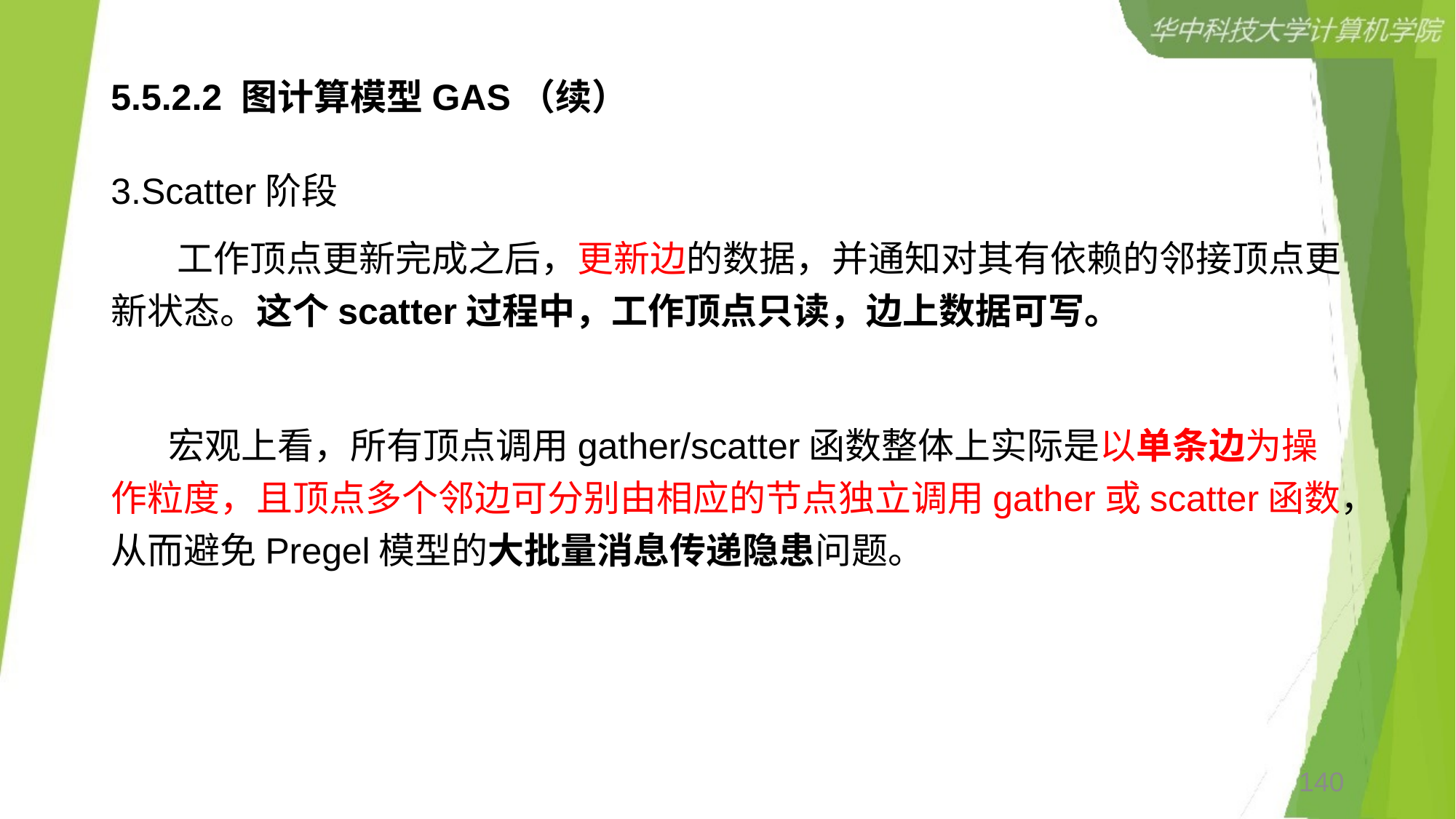

# 5.5.2.2 图计算模型GAS（续）
3.Scatter阶段
       工作顶点更新完成之后，更新边的数据，并通知对其有依赖的邻接顶点更新状态。这个scatter过程中，工作顶点只读，边上数据可写。

      宏观上看，所有顶点调用gather/scatter函数整体上实际是以单条边为操作粒度，且顶点多个邻边可分别由相应的节点独立调用gather或scatter函数，从而避免Pregel模型的大批量消息传递隐患问题。
140